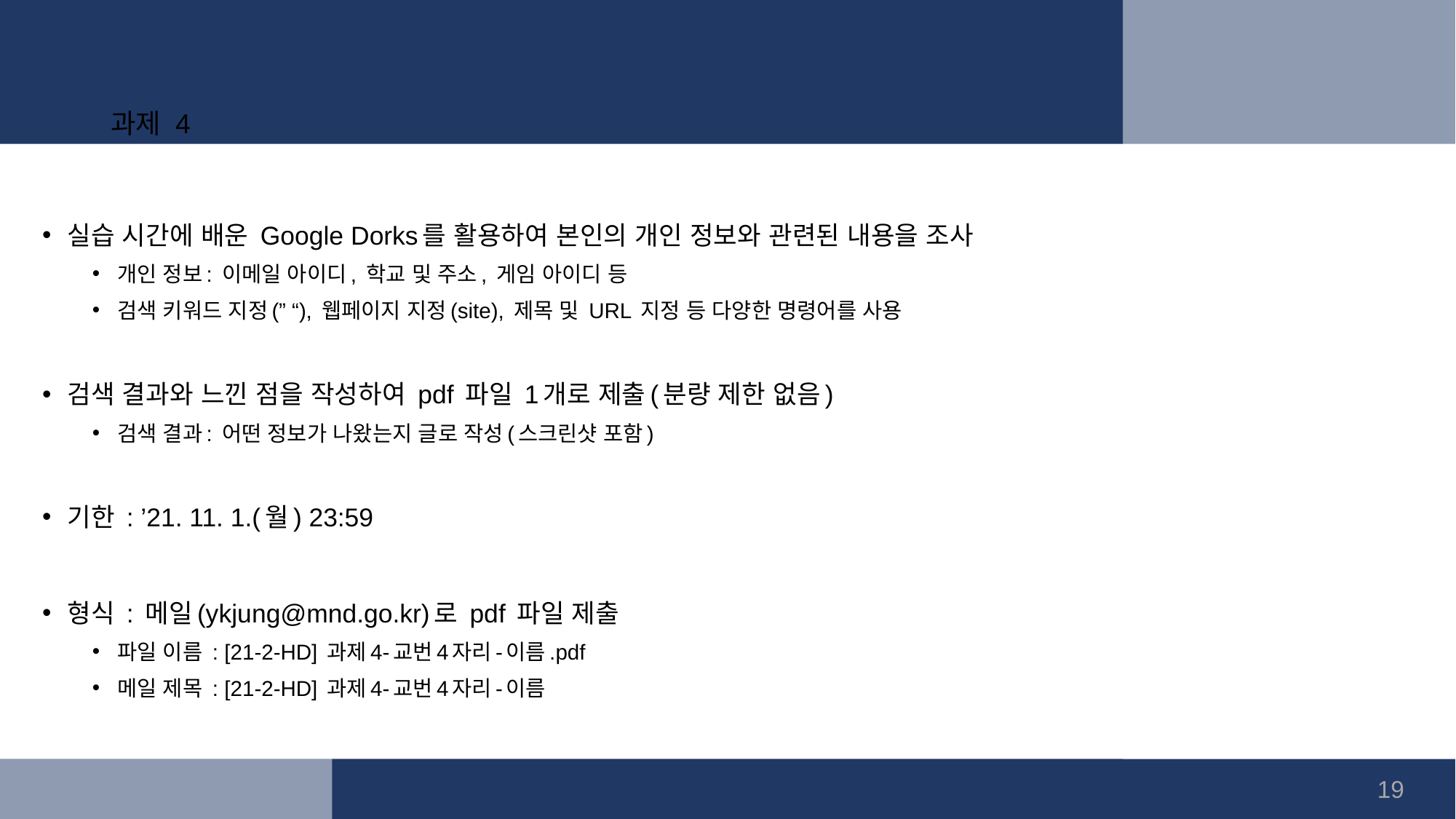

# 과제 4
실습 시간에 배운 Google Dorks를 활용하여 본인의 개인 정보와 관련된 내용을 조사
개인 정보: 이메일 아이디, 학교 및 주소, 게임 아이디 등
검색 키워드 지정(” “), 웹페이지 지정(site), 제목 및 URL 지정 등 다양한 명령어를 사용

검색 결과와 느낀 점을 작성하여 pdf 파일 1개로 제출(분량 제한 없음)
검색 결과: 어떤 정보가 나왔는지 글로 작성(스크린샷 포함)

기한 : ’21. 11. 1.(월) 23:59

형식 : 메일(ykjung@mnd.go.kr)로 pdf 파일 제출
파일 이름 : [21-2-HD] 과제4-교번4자리-이름.pdf
메일 제목 : [21-2-HD] 과제4-교번4자리-이름

19